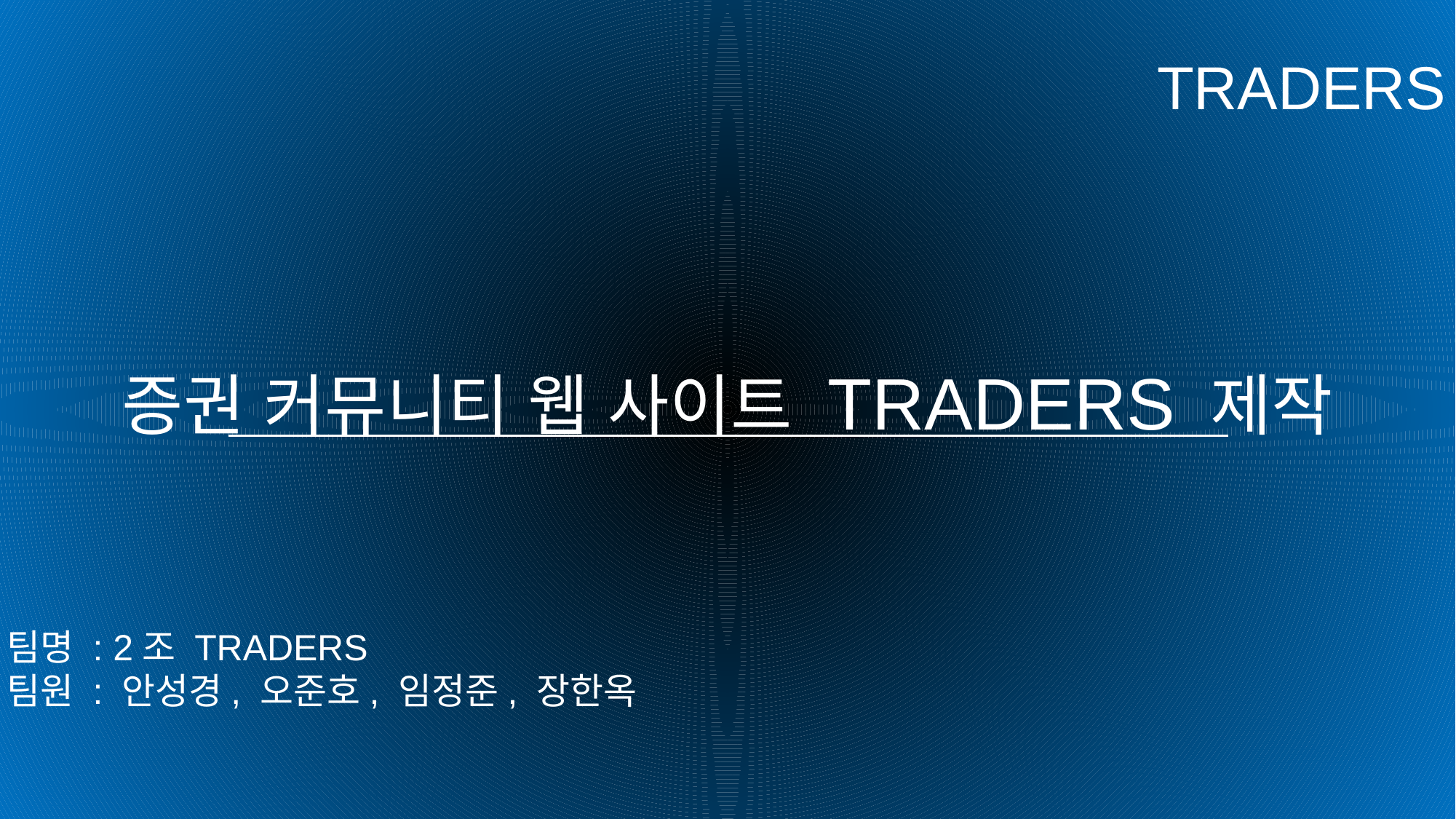

TRADERS
증권 커뮤니티 웹 사이트 TRADERS 제작
팀명 : 2조 TRADERS
팀원 : 안성경, 오준호, 임정준, 장한옥